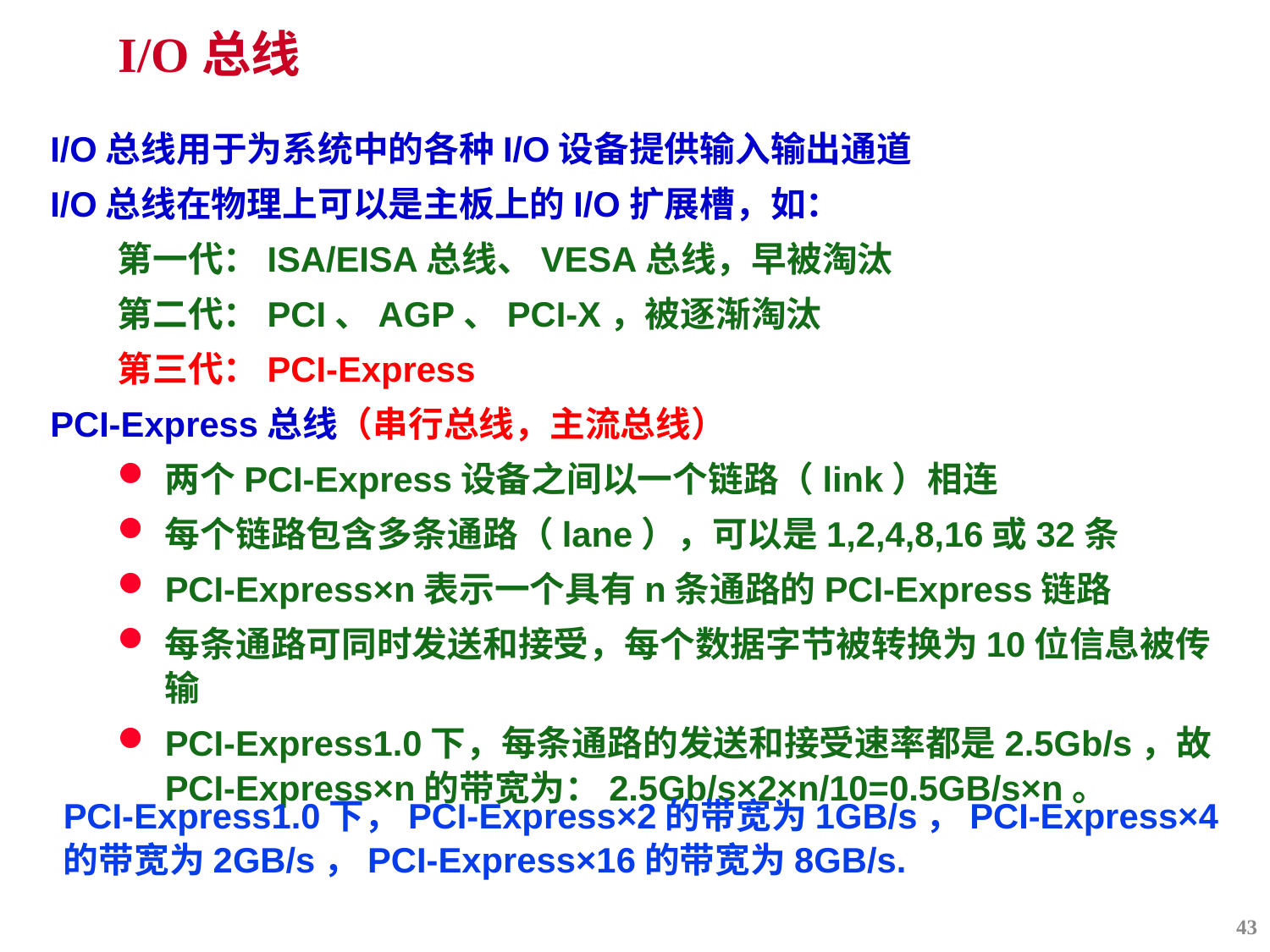

I/O总线
I/O总线用于为系统中的各种I/O设备提供输入输出通道
I/O总线在物理上可以是主板上的I/O扩展槽，如：
第一代：ISA/EISA总线、VESA总线，早被淘汰
第二代：PCI、AGP、PCI-X，被逐渐淘汰
第三代：PCI-Express
PCI-Express总线（串行总线，主流总线）
两个PCI-Express设备之间以一个链路（link）相连
每个链路包含多条通路（lane），可以是1,2,4,8,16或32条
PCI-Express×n表示一个具有n条通路的PCI-Express链路
每条通路可同时发送和接受，每个数据字节被转换为10位信息被传输
PCI-Express1.0下，每条通路的发送和接受速率都是2.5Gb/s，故PCI-Express×n的带宽为：2.5Gb/s×2×n/10=0.5GB/s×n。

PCI-Express1.0下，PCI-Express×2的带宽为1GB/s，PCI-Express×4的带宽为2GB/s，PCI-Express×16的带宽为8GB/s.
43